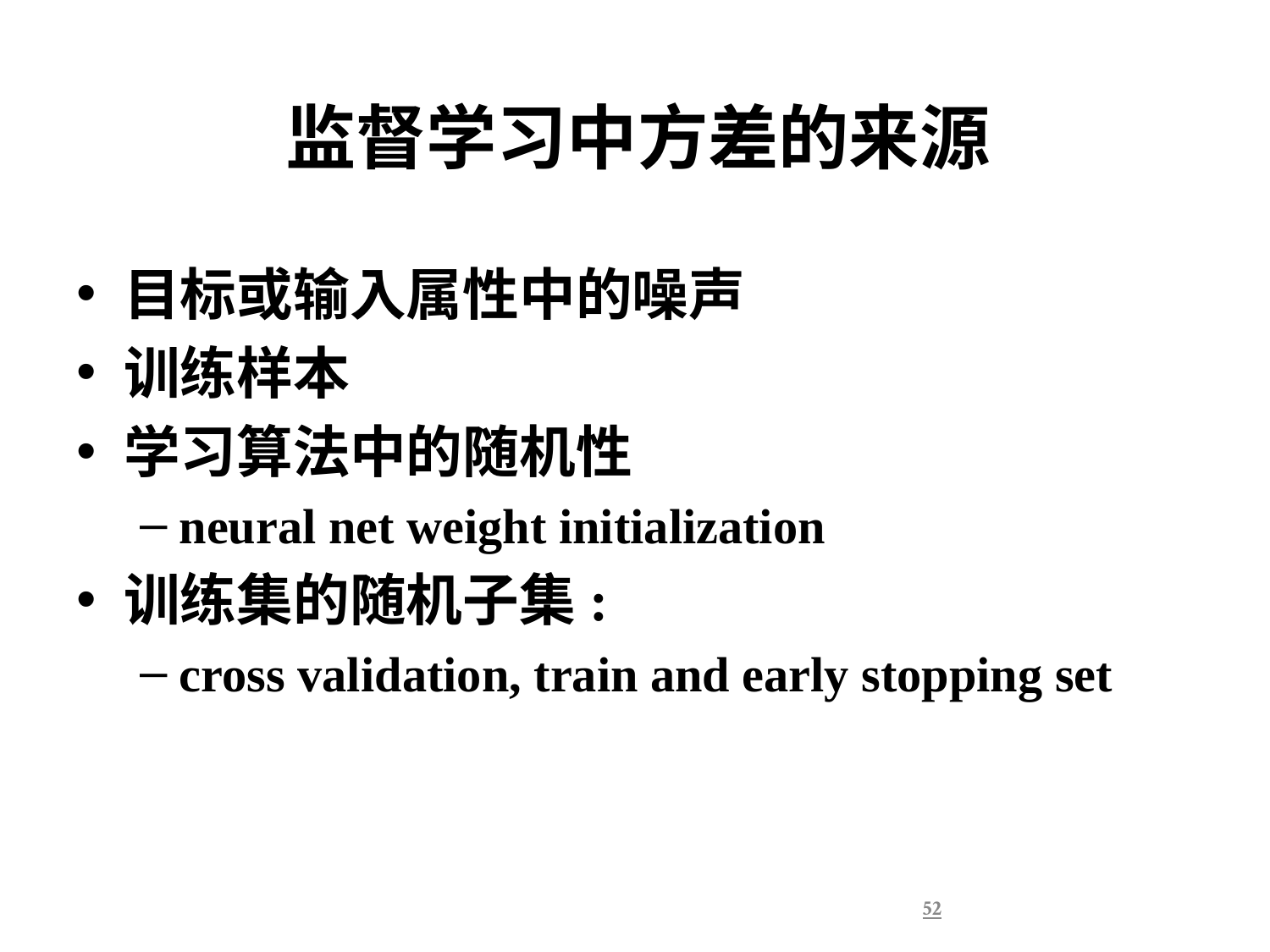

# 监督学习中方差的来源
目标或输入属性中的噪声
训练样本
学习算法中的随机性
neural net weight initialization
训练集的随机子集:
cross validation, train and early stopping set
52